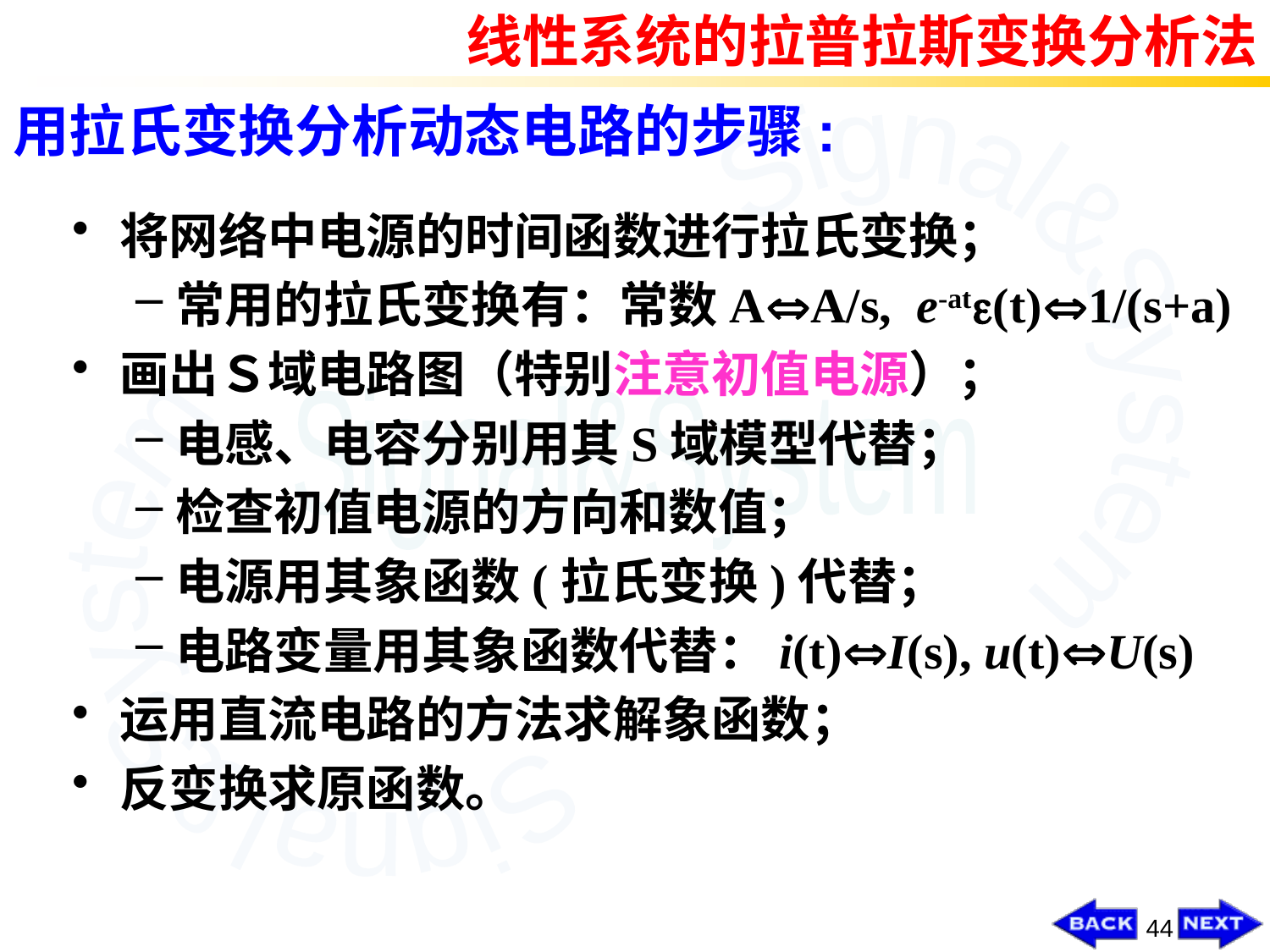

线性系统的拉普拉斯变换分析法
# 用拉氏变换分析动态电路的步骤:
将网络中电源的时间函数进行拉氏变换；
常用的拉氏变换有：常数A⇔A/s,  e-atε(t)⇔1/(s+a)
画出Ｓ域电路图（特别注意初值电源）；
电感、电容分别用其S域模型代替；
检查初值电源的方向和数值；
电源用其象函数(拉氏变换)代替；
电路变量用其象函数代替：i(t)⇔I(s), u(t)⇔U(s)
运用直流电路的方法求解象函数；
反变换求原函数。
44